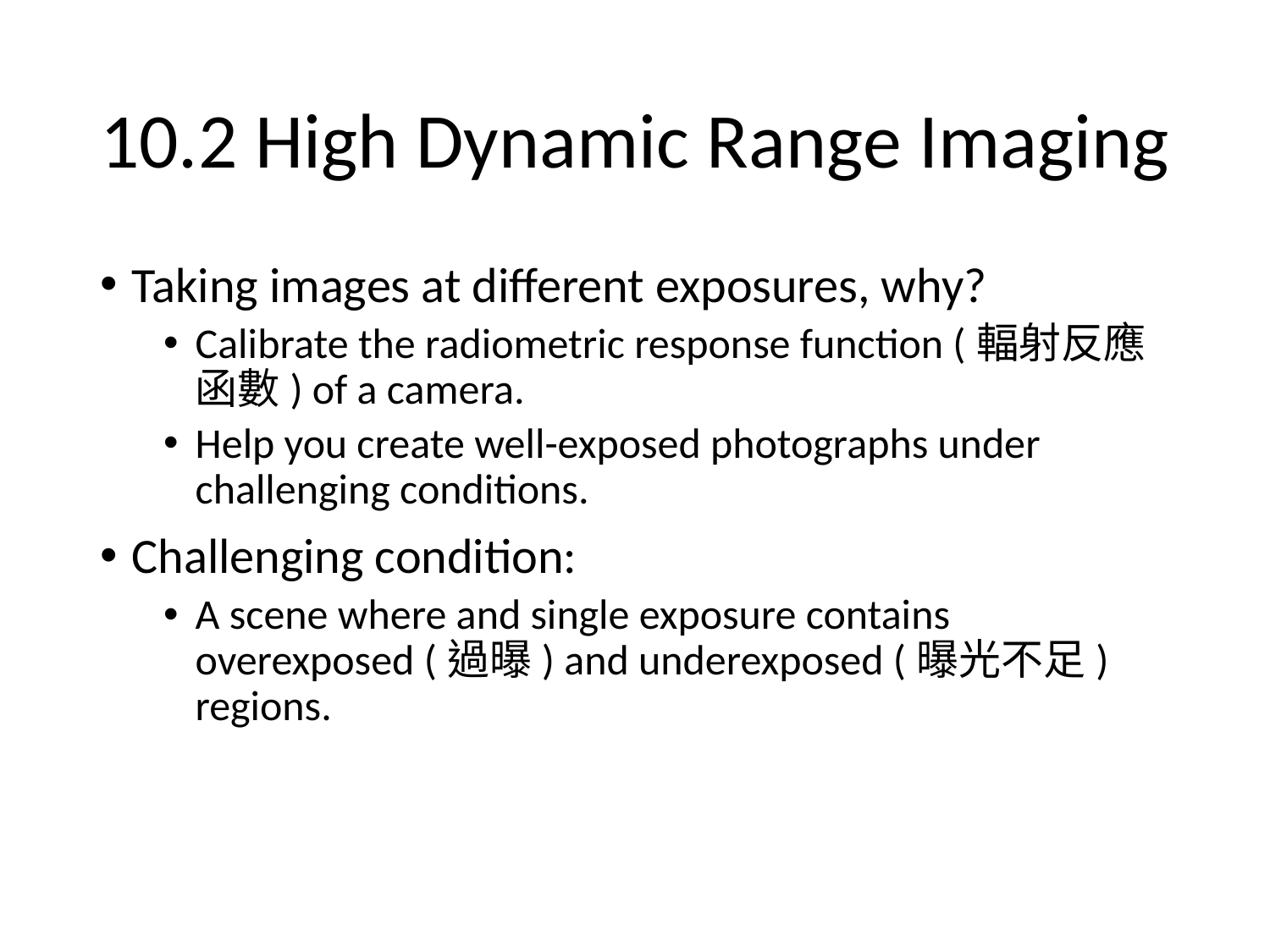

# 10.2 High Dynamic Range Imaging
Taking images at different exposures, why?
Calibrate the radiometric response function (輻射反應函數) of a camera.
Help you create well-exposed photographs under challenging conditions.
Challenging condition:
A scene where and single exposure contains overexposed (過曝) and underexposed (曝光不足) regions.